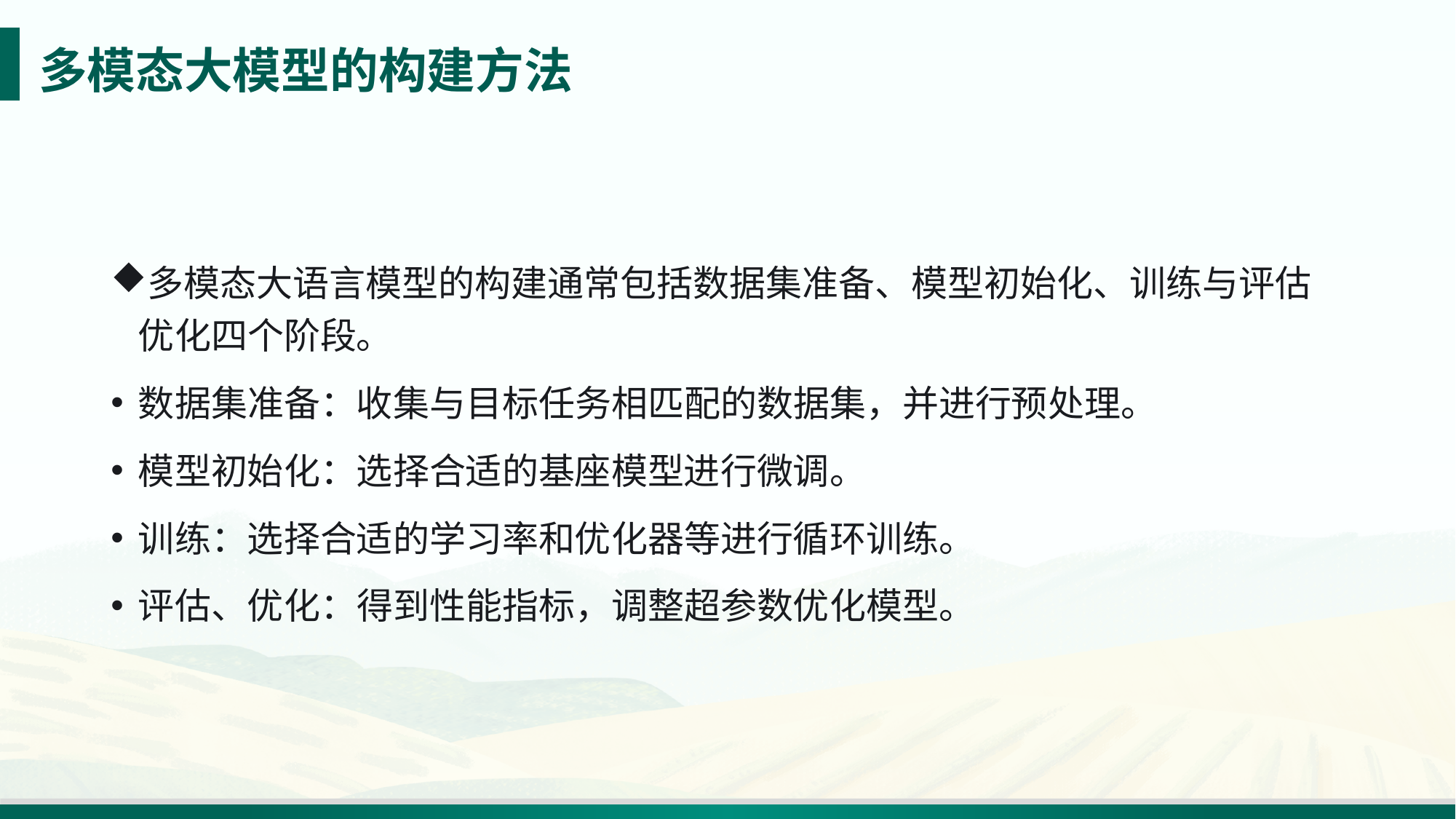

# 多模态大模型的构建方法
多模态大语言模型的构建通常包括数据集准备、模型初始化、训练与评估优化四个阶段。
数据集准备：收集与目标任务相匹配的数据集，并进行预处理。
模型初始化：选择合适的基座模型进行微调。
训练：选择合适的学习率和优化器等进行循环训练。
评估、优化：得到性能指标，调整超参数优化模型。